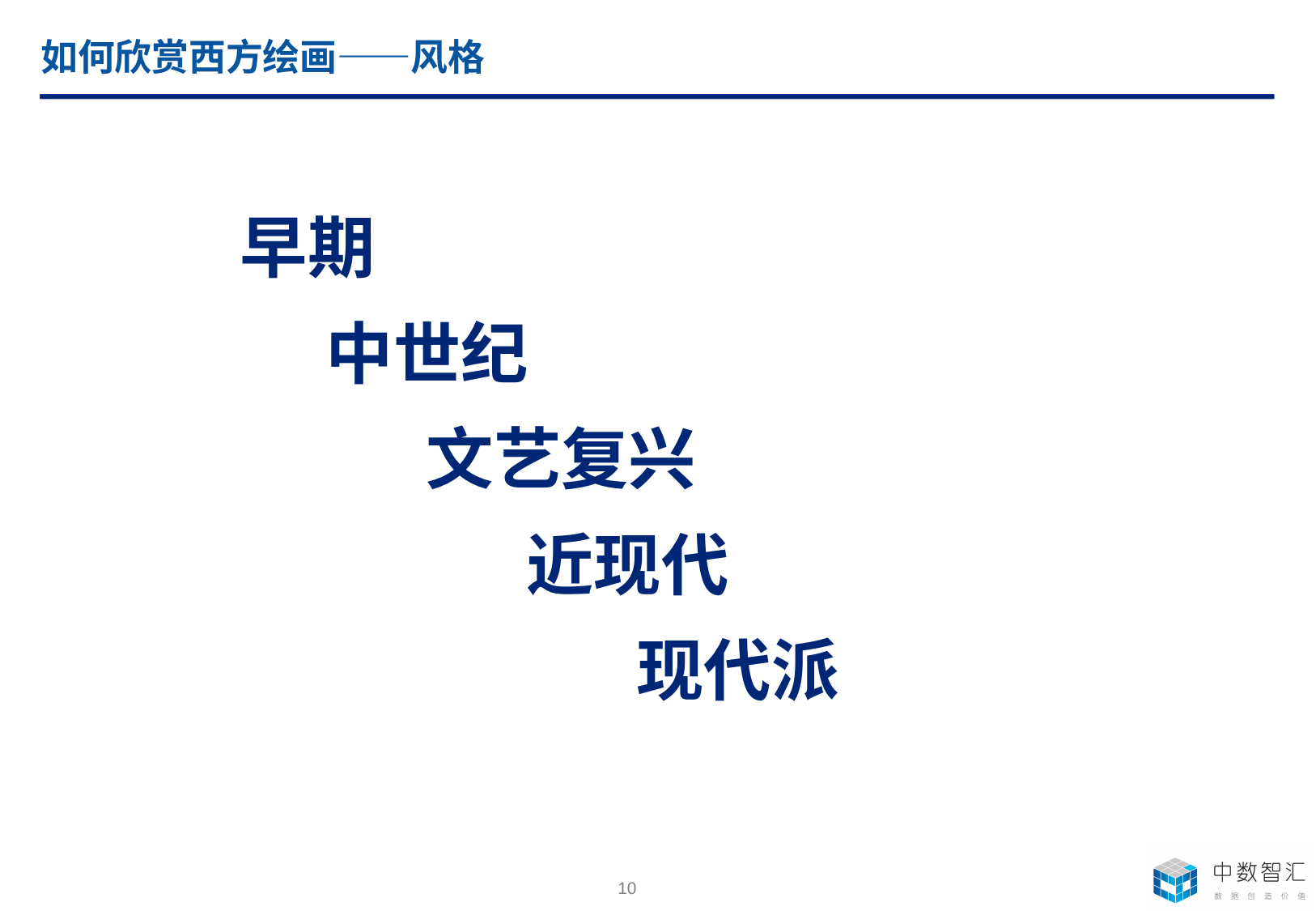

# 如何欣赏西方绘画——风格
早期
中世纪
文艺复兴
近现代
现代派